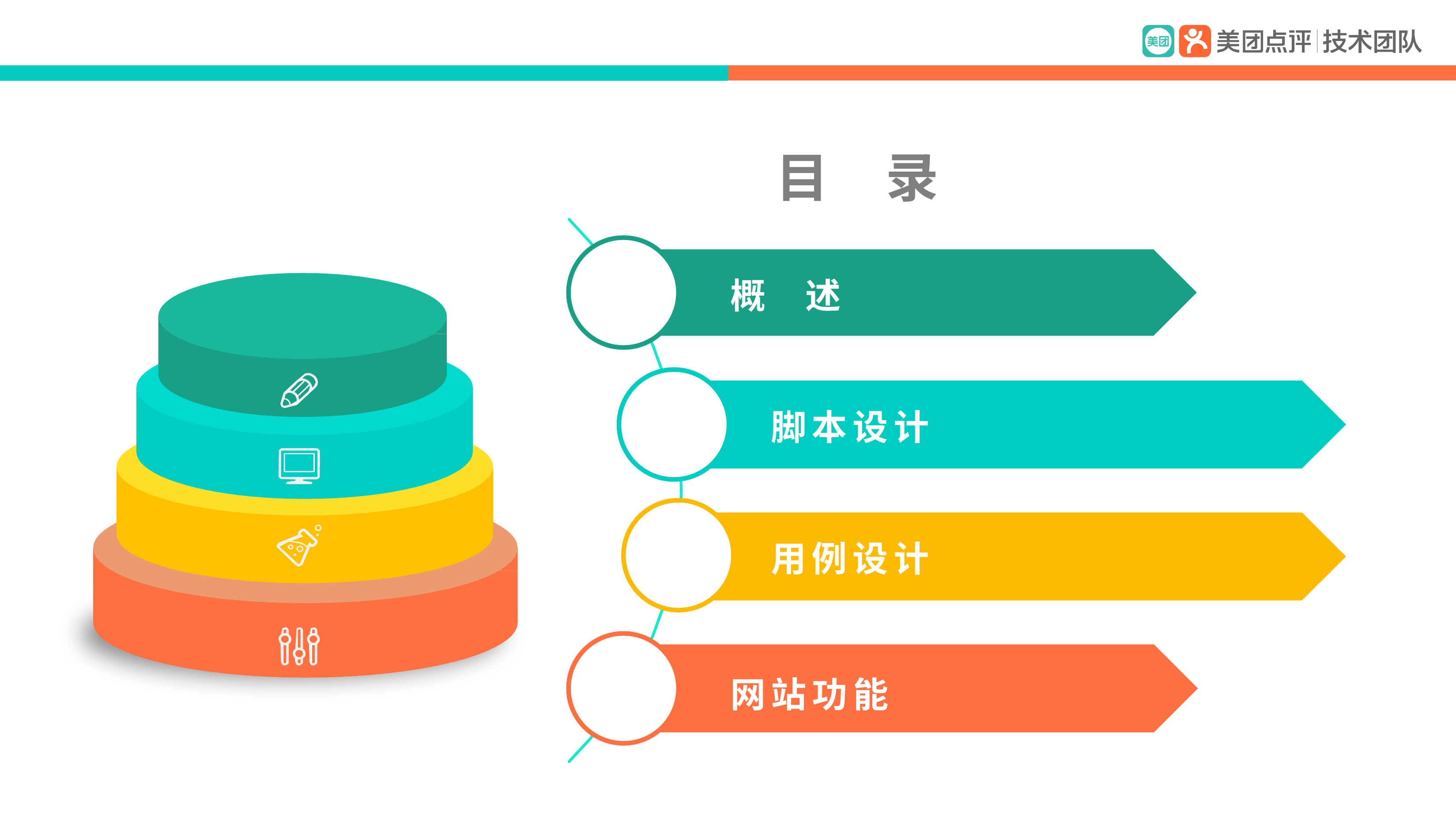

目	录

概	述
脚本设计 用例设计

网站功能